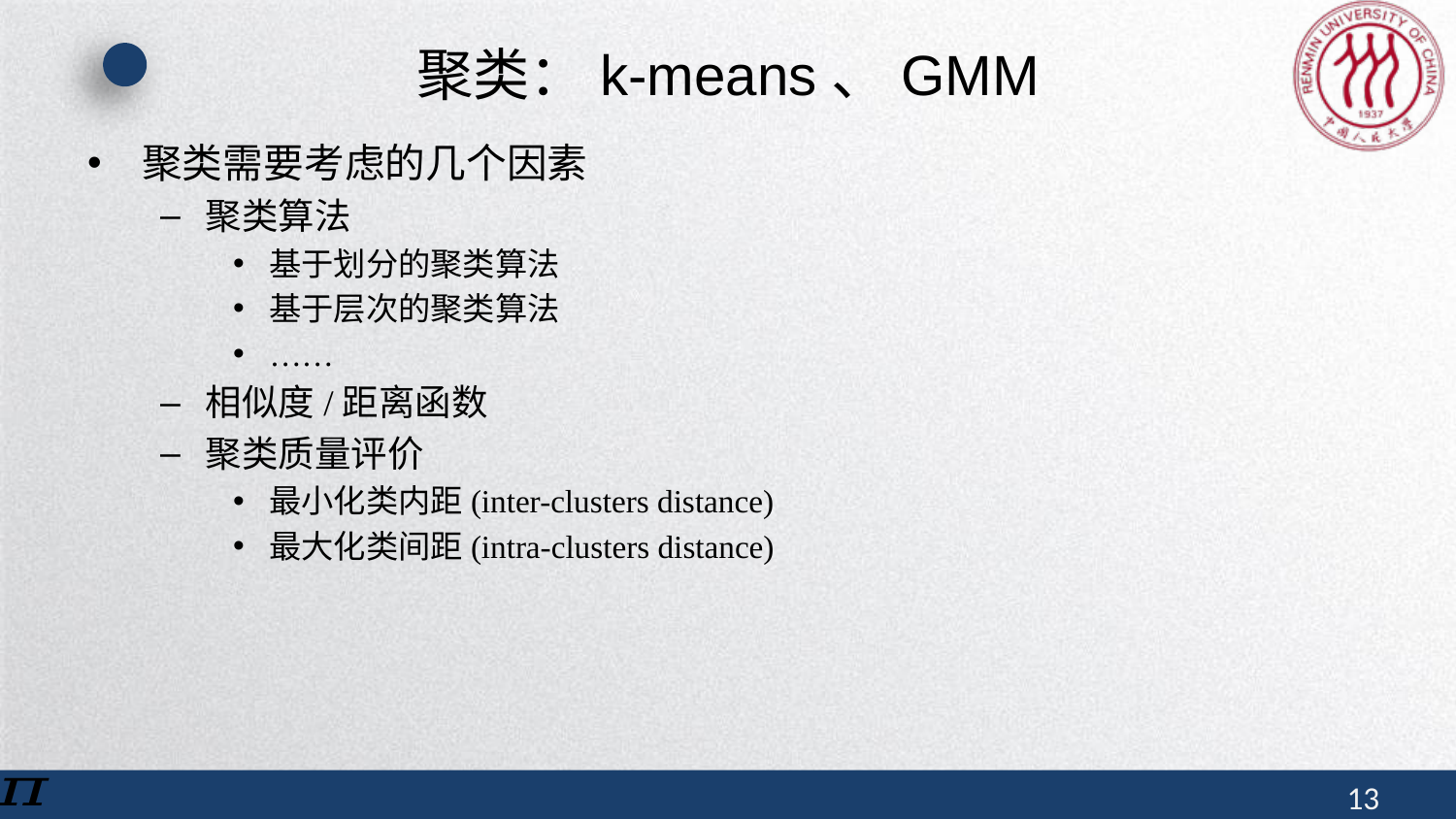

# 聚类：k-means、GMM
聚类需要考虑的几个因素
聚类算法
基于划分的聚类算法
基于层次的聚类算法
……
相似度/距离函数
聚类质量评价
最小化类内距(inter-clusters distance)
最大化类间距(intra-clusters distance)